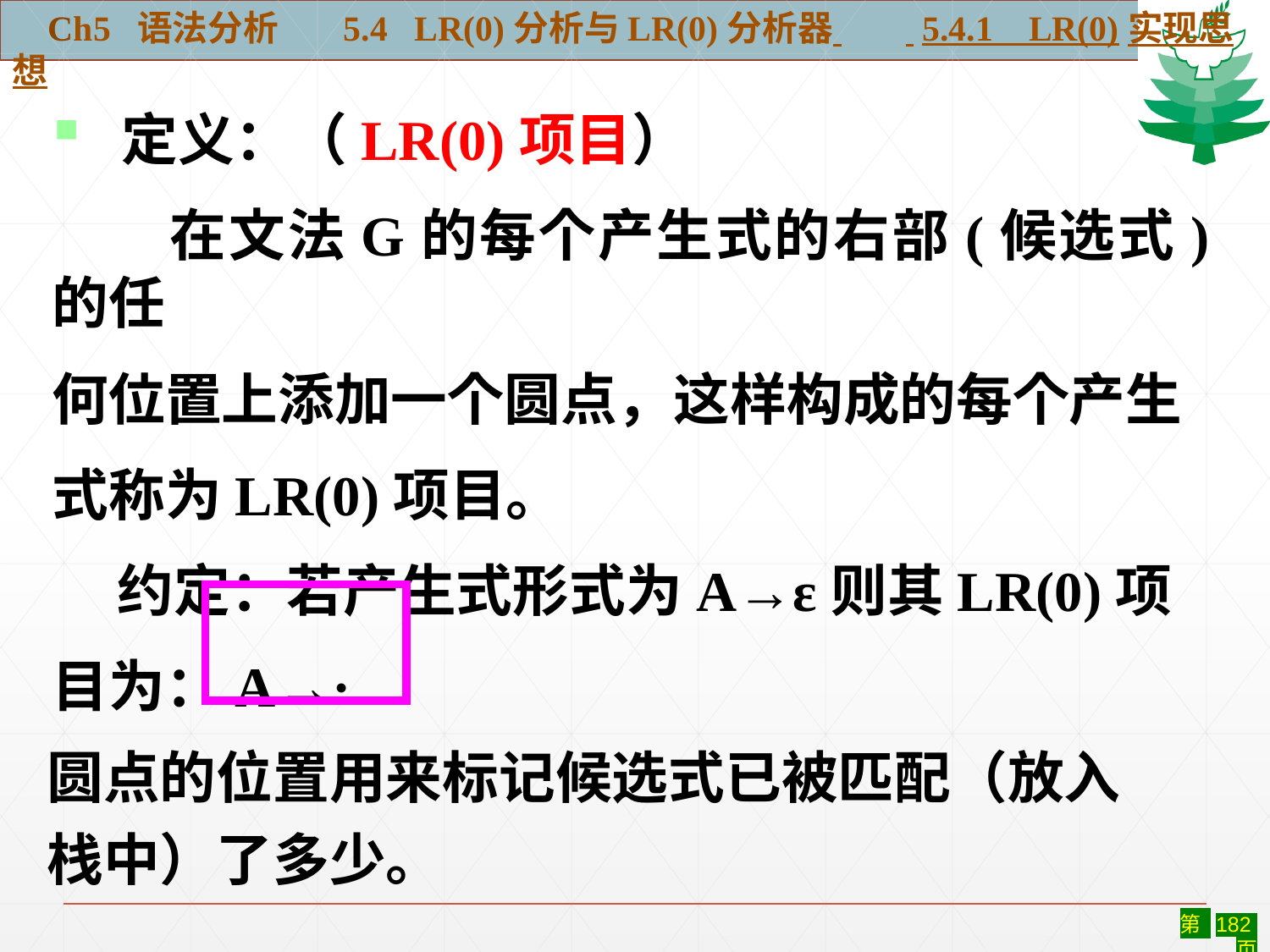

Ch5  语法分析       5.4   LR(0)分析与LR(0)分析器          5.4.1    LR(0)实现思想
  定义：（LR(0)项目）
　　在文法G的每个产生式的右部(候选式)的任
何位置上添加一个圆点，这样构成的每个产生
式称为LR(0)项目。
    约定：若产生式形式为A→ε则其LR(0)项
目为：A→·

圆点的位置用来标记候选式已被匹配（放入
栈中）了多少。